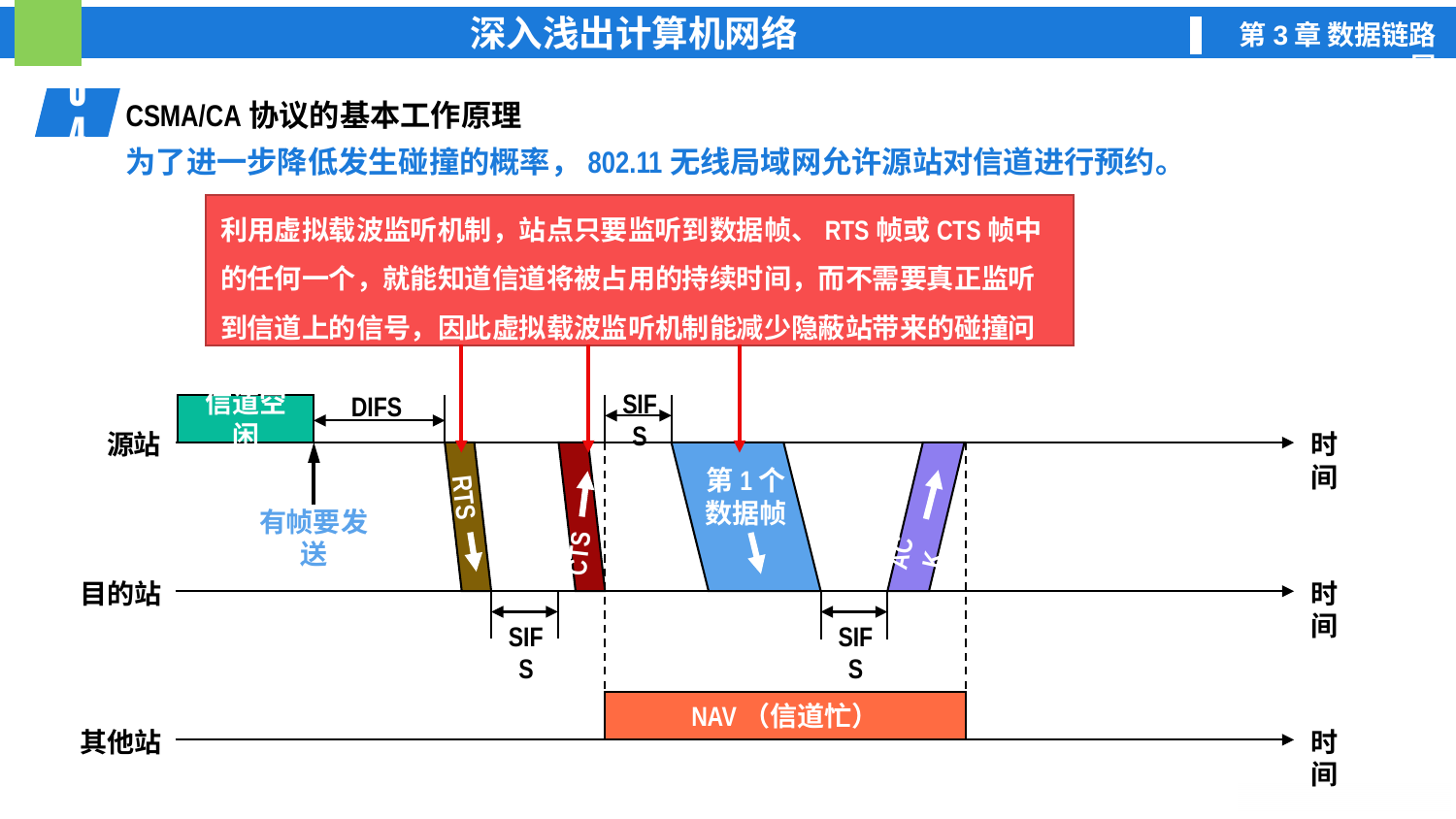

01
CSMA/CA协议的基本工作原理
04
为了进一步降低发生碰撞的概率，802.11无线局域网允许源站对信道进行预约。
利用虚拟载波监听机制，站点只要监听到数据帧、RTS帧或CTS帧中的任何一个，就能知道信道将被占用的持续时间，而不需要真正监听到信道上的信号，因此虚拟载波监听机制能减少隐蔽站带来的碰撞问题。

SIFS
DIFS
信道空闲
源站
时间
时间
目的站
其他站
时间
有帧要发送

RTS

第1个
数据帧

ACK

CTS
SIFS
SIFS
NAV（信道忙）